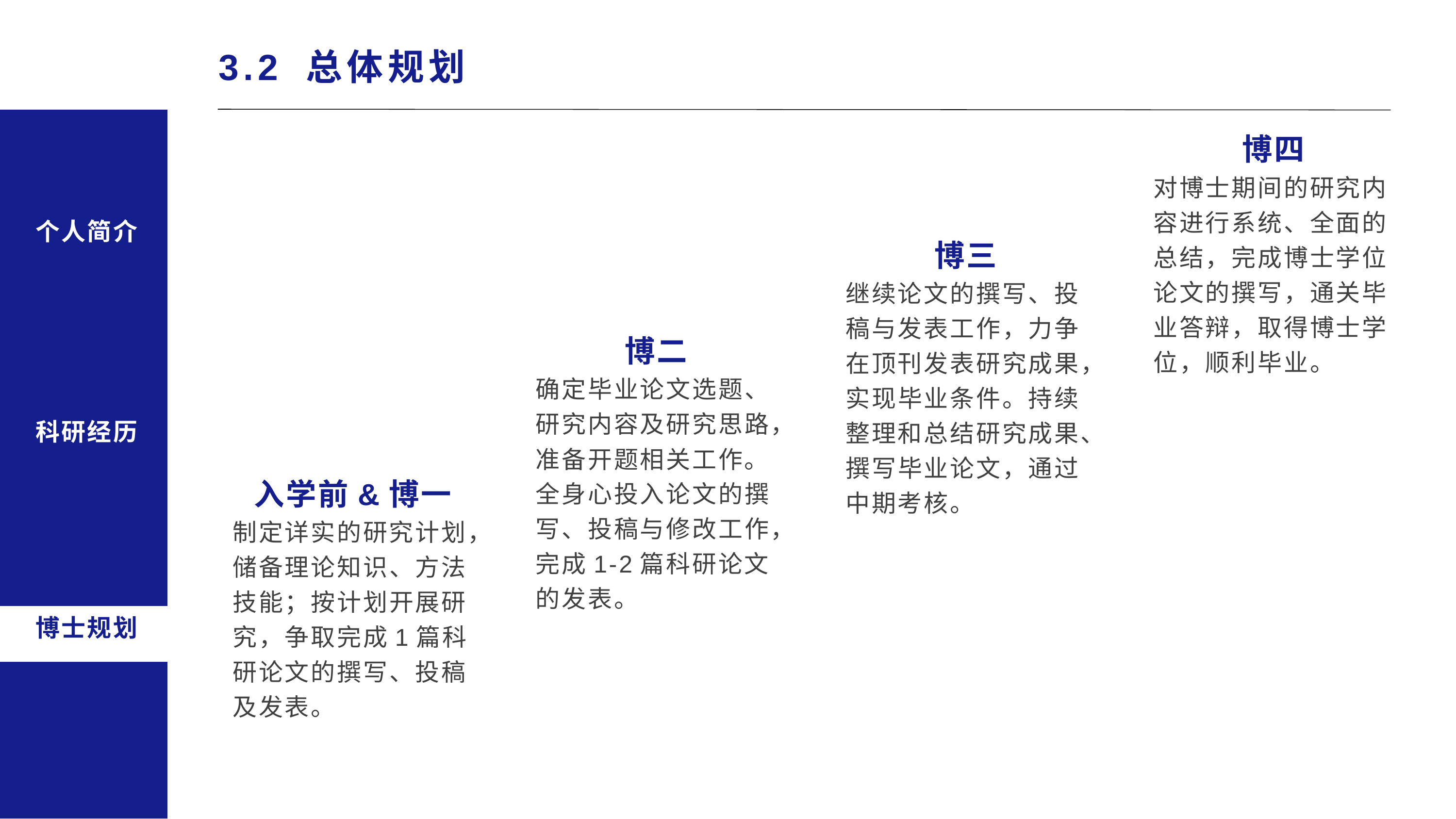

3.2 总体规划

博四
对博士期间的研究内容进行系统、全面的总结，完成博士学位论文的撰写，通关毕业答辩，取得博士学位，顺利毕业。

个人简介

博三
继续论文的撰写、投稿与发表工作，力争在顶刊发表研究成果，实现毕业条件。持续整理和总结研究成果、撰写毕业论文，通过中期考核。

博二
确定毕业论文选题、研究内容及研究思路，准备开题相关工作。全身心投入论文的撰写、投稿与修改工作，完成1-2篇科研论文的发表。

科研经历

入学前&博一
制定详实的研究计划，储备理论知识、方法技能；按计划开展研究，争取完成1篇科研论文的撰写、投稿及发表。

博士规划